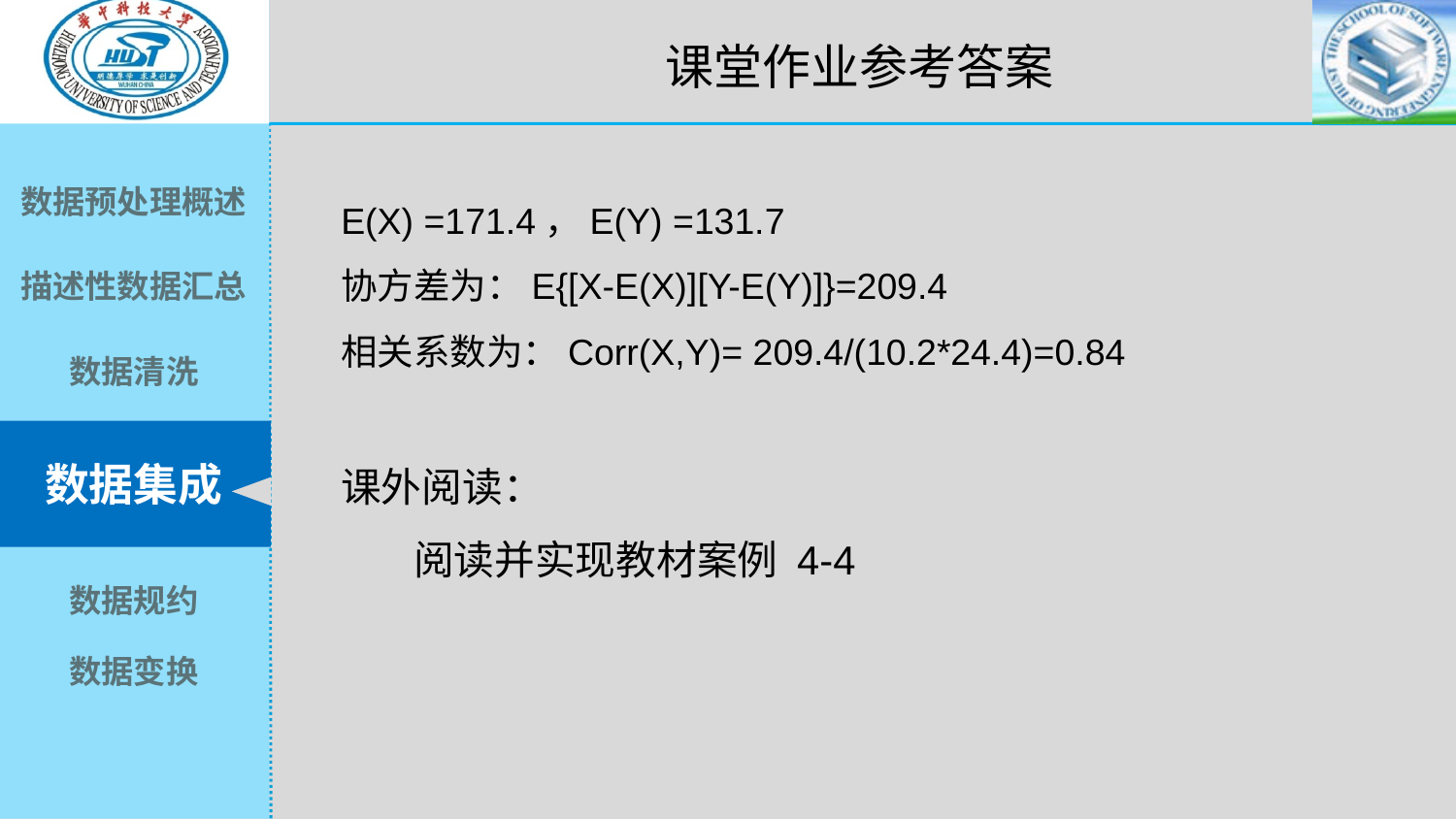

课堂作业参考答案
E(X) =171.4，E(Y) =131.7
协方差为：E{[X-E(X)][Y-E(Y)]}=209.4
相关系数为：Corr(X,Y)= 209.4/(10.2*24.4)=0.84

课外阅读：
       阅读并实现教材案例 4-4